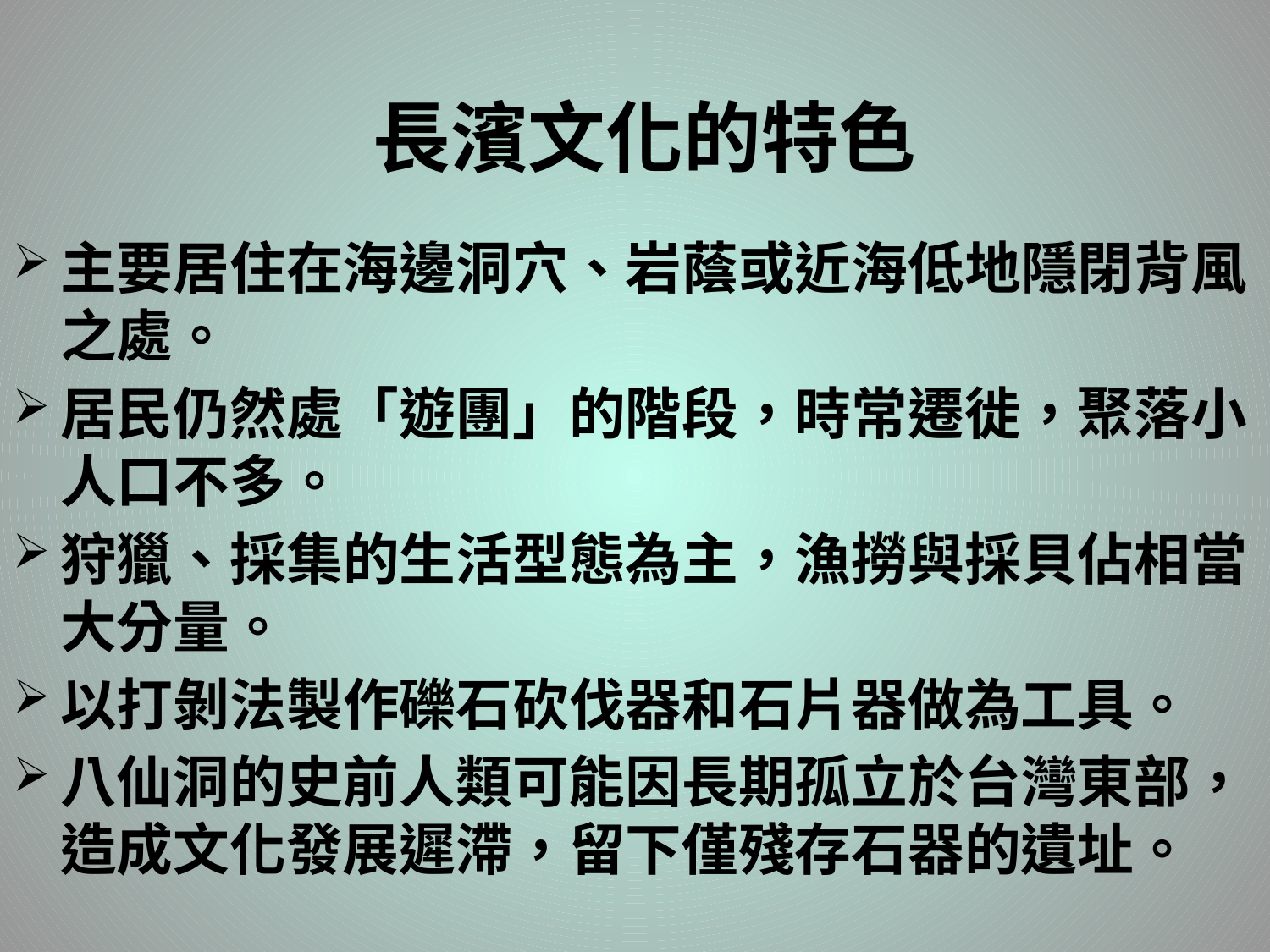

# 長濱文化的特色
主要居住在海邊洞穴、岩蔭或近海低地隱閉背風之處。
居民仍然處「遊團」的階段，時常遷徙，聚落小人口不多。
狩獵、採集的生活型態為主，漁撈與採貝佔相當大分量。
以打剝法製作礫石砍伐器和石片器做為工具。
八仙洞的史前人類可能因長期孤立於台灣東部，造成文化發展遲滯，留下僅殘存石器的遺址。